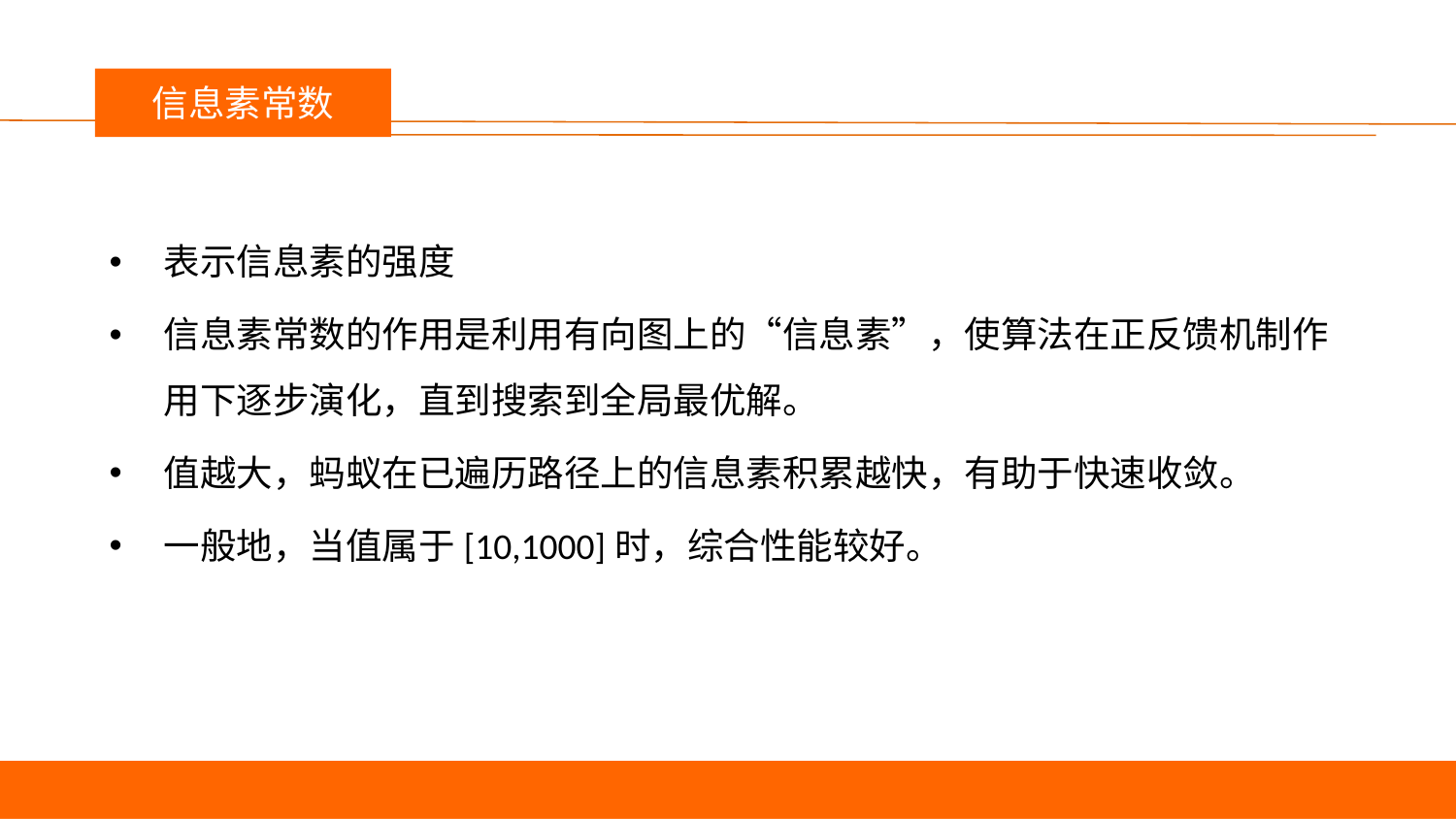

议程
信息素常数

表示信息素的强度
信息素常数的作用是利用有向图上的“信息素”，使算法在正反馈机制作用下逐步演化，直到搜索到全局最优解。
值越大，蚂蚁在已遍历路径上的信息素积累越快，有助于快速收敛。
一般地，当值属于[10,1000]时，综合性能较好。